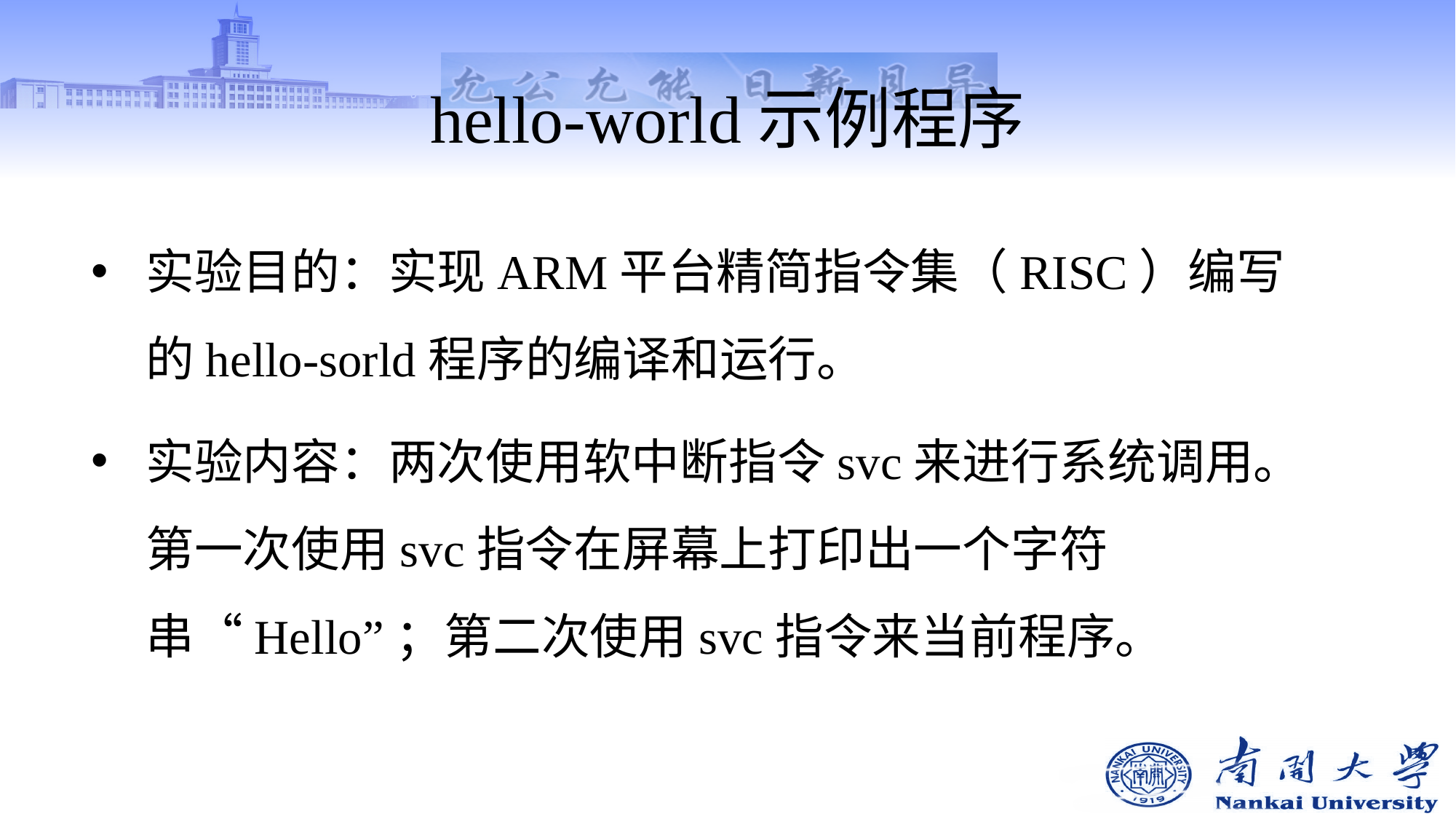

# hello-world示例程序
实验目的：实现ARM平台精简指令集（RISC）编写的hello-sorld程序的编译和运行。
实验内容：两次使用软中断指令svc来进行系统调用。第一次使用svc指令在屏幕上打印出一个字符串“Hello”；第二次使用svc指令来当前程序。